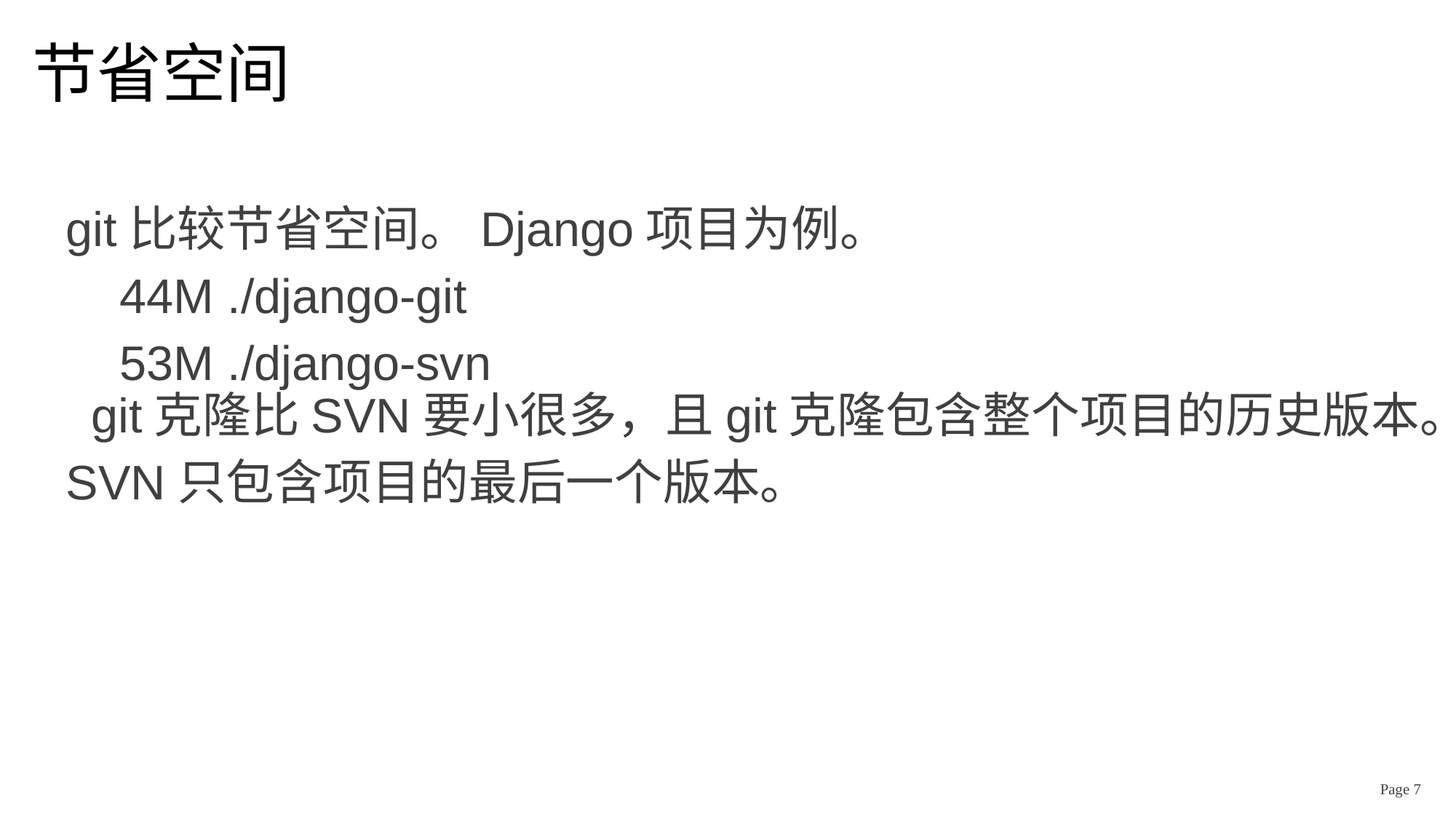

# 节省空间
git比较节省空间。Django项目为例。
    44M ./django-git
    53M ./django-svn
git克隆比SVN要小很多，且git克隆包含整个项目的历史版本。
SVN只包含项目的最后一个版本。